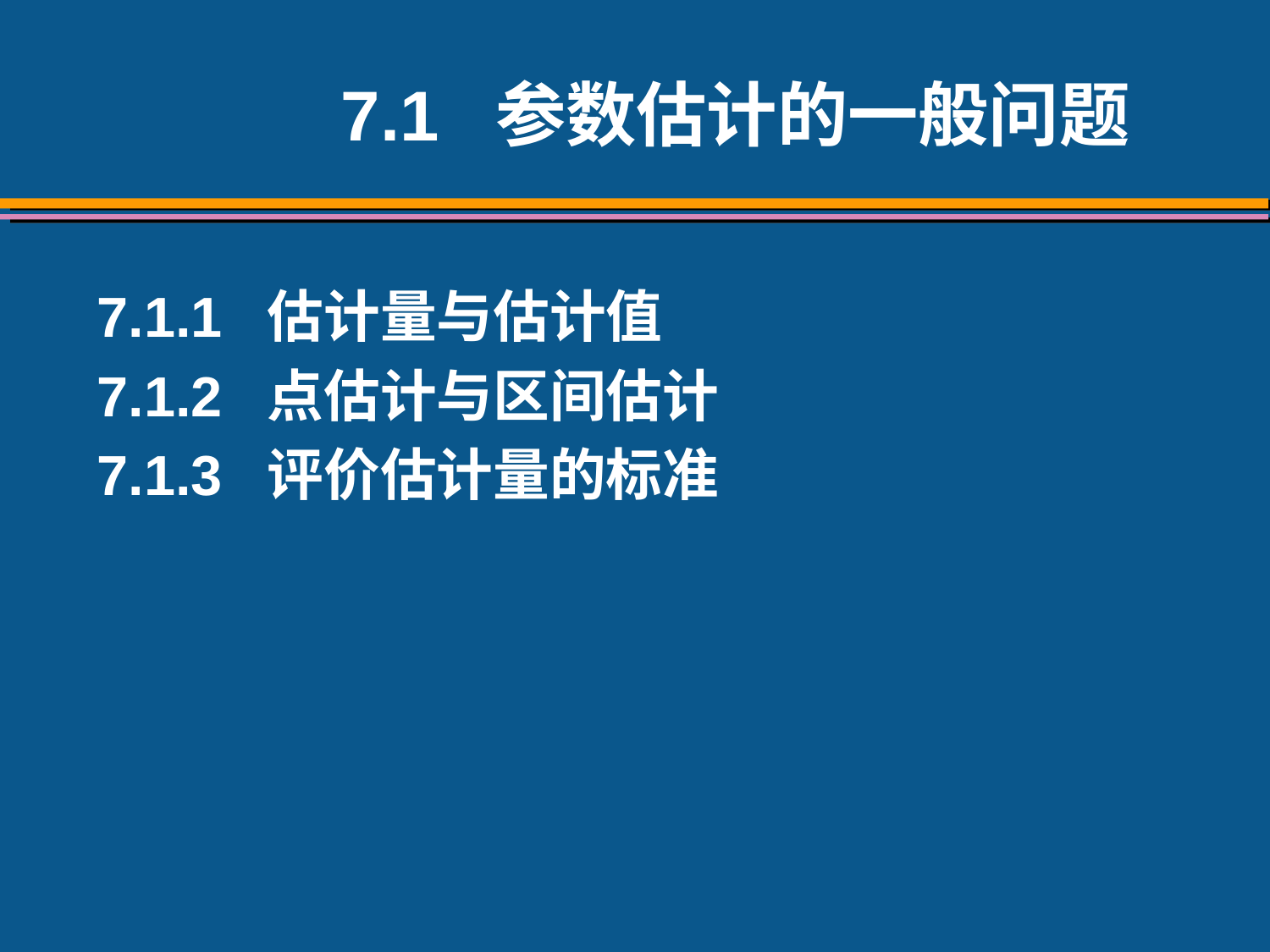

7.1  参数估计的一般问题
7.1.1  估计量与估计值
7.1.2  点估计与区间估计
7.1.3  评价估计量的标准